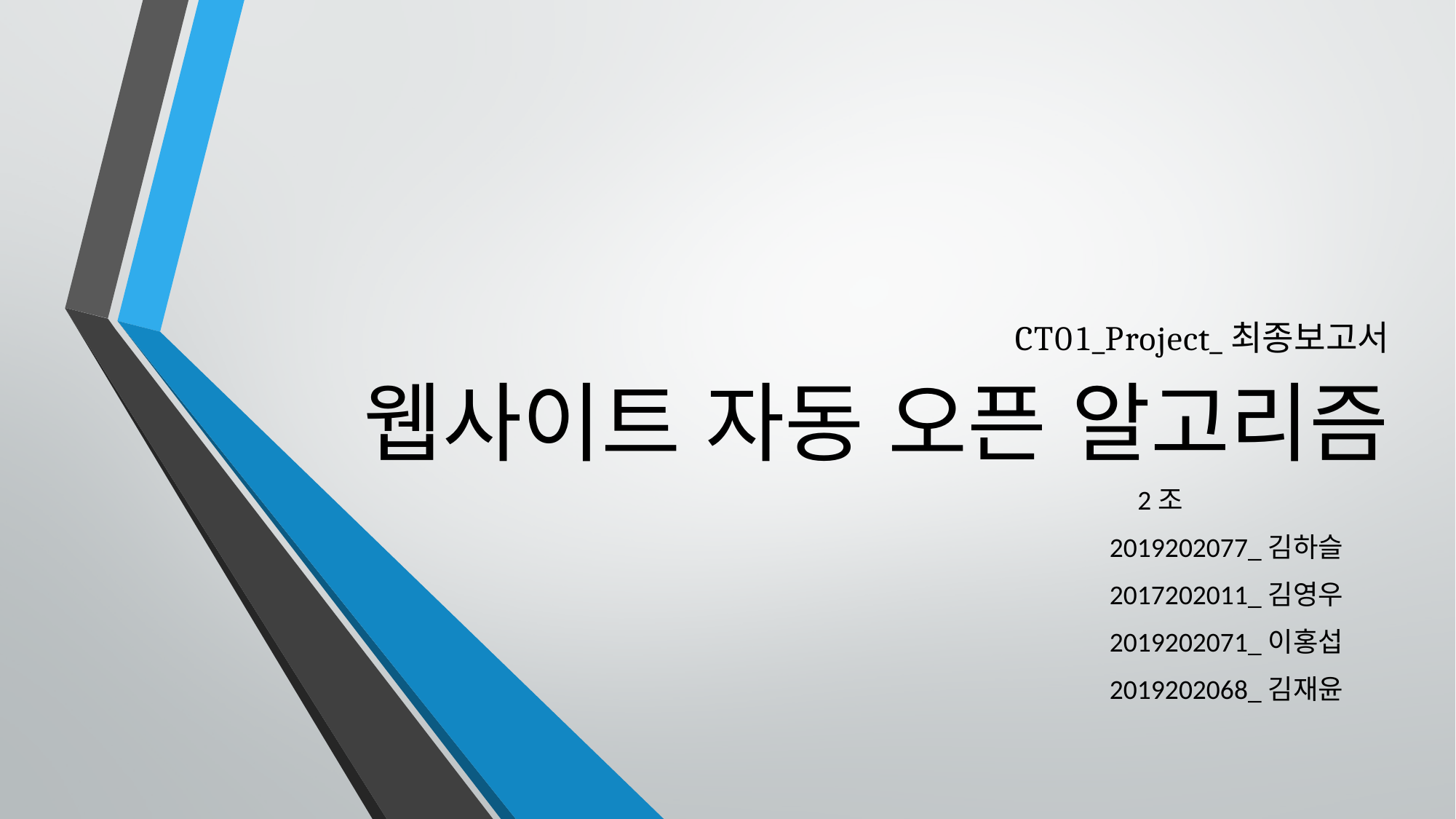

# CT01_Project_최종보고서 웹사이트 자동 오픈 알고리즘
  2조
   2019202077_김하슬
2017202011_김영우
2019202071_이홍섭
2019202068_김재윤